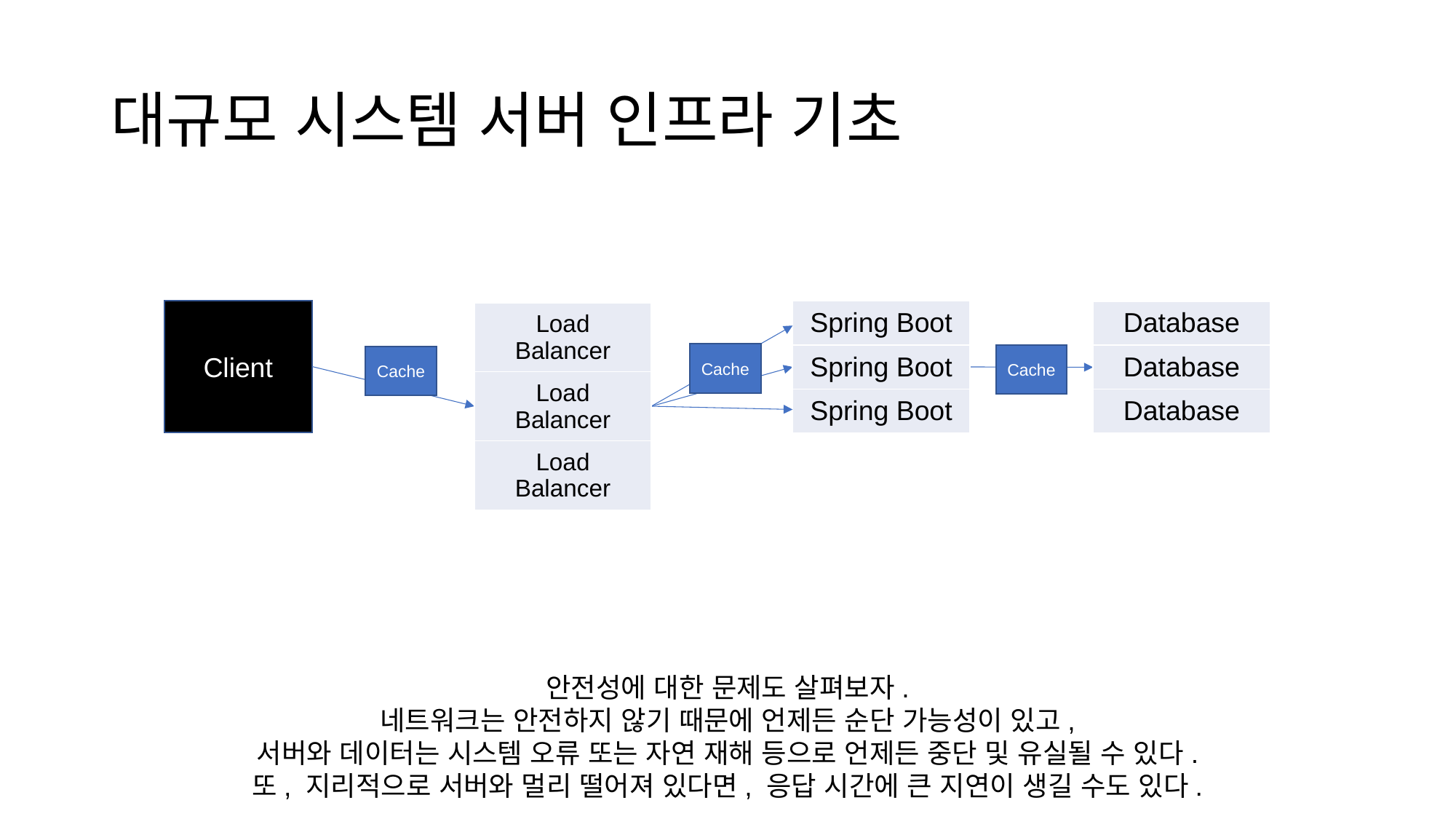

# 대규모 시스템 서버 인프라 기초
Client
| Spring Boot |
| --- |
| Spring Boot |
| Spring Boot |
| Database |
| --- |
| Database |
| Database |
| Load Balancer |
| --- |
| Load Balancer |
| Load Balancer |
Cache
Cache
Cache
안전성에 대한 문제도 살펴보자.
네트워크는 안전하지 않기 때문에 언제든 순단 가능성이 있고,
서버와 데이터는 시스템 오류 또는 자연 재해 등으로 언제든 중단 및 유실될 수 있다.
또, 지리적으로 서버와 멀리 떨어져 있다면, 응답 시간에 큰 지연이 생길 수도 있다.